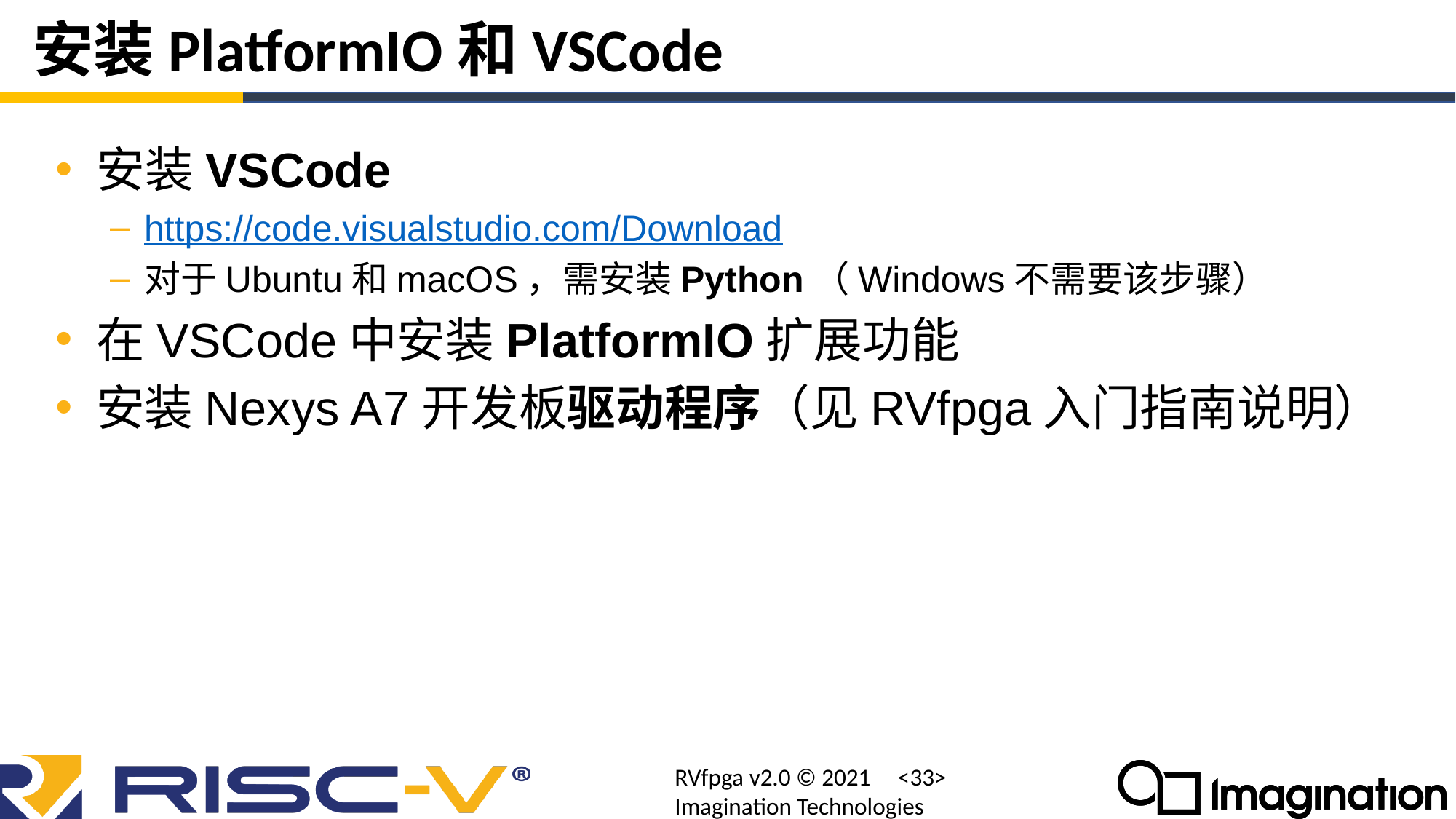

# 安装PlatformIO和VSCode
安装VSCode
https://code.visualstudio.com/Download
对于Ubuntu和macOS，需安装Python（Windows不需要该步骤）
在VSCode中安装PlatformIO扩展功能
安装Nexys A7开发板驱动程序（见RVfpga入门指南说明）